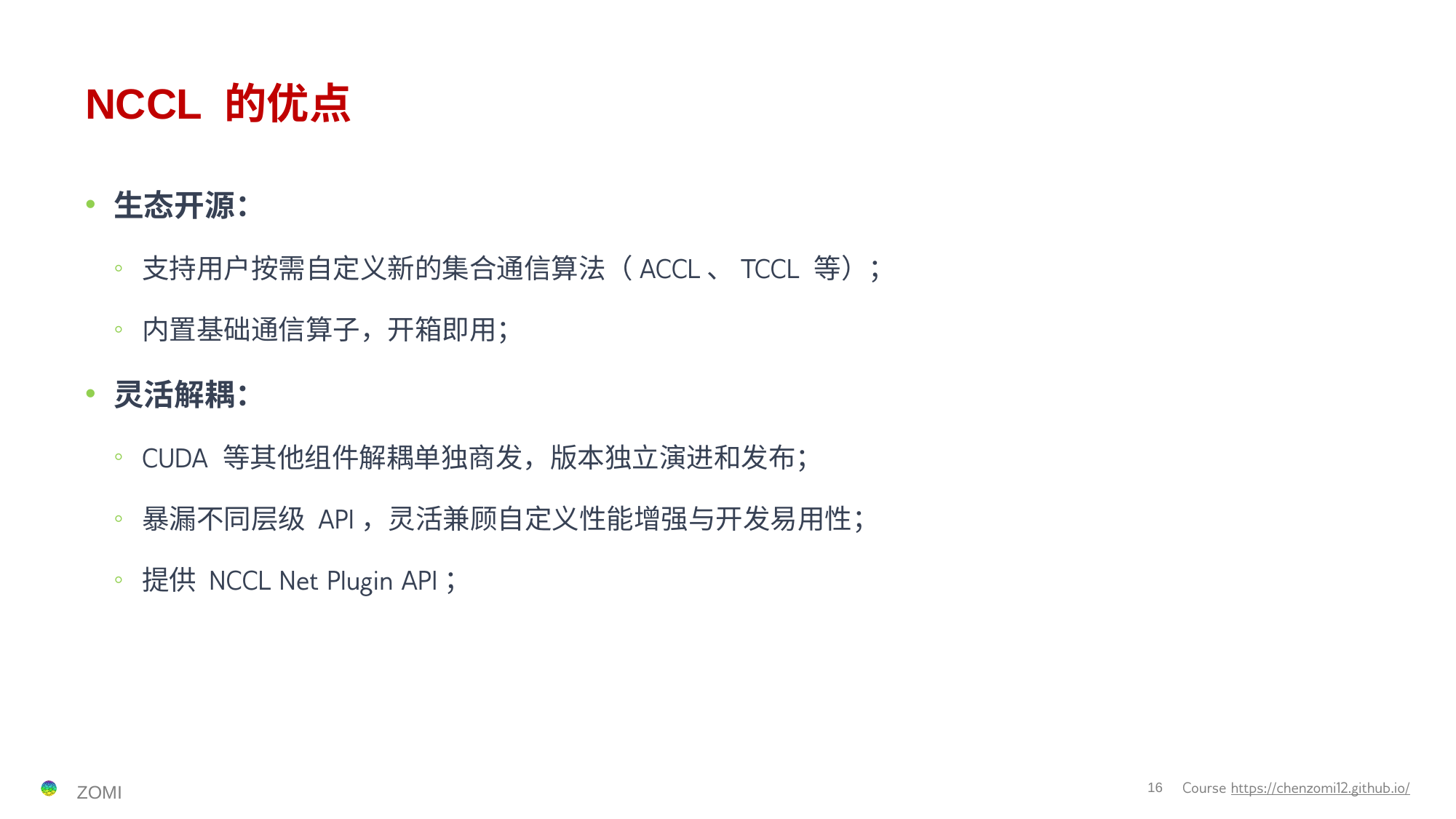

# NCCL 的优点
生态开源：
支持用户按需自定义新的集合通信算法（ACCL、TCCL 等）；
内置基础通信算子，开箱即用；
灵活解耦：
CUDA 等其他组件解耦单独商发，版本独立演进和发布；
暴漏不同层级 API，灵活兼顾自定义性能增强与开发易用性；
提供 NCCL Net Plugin API；